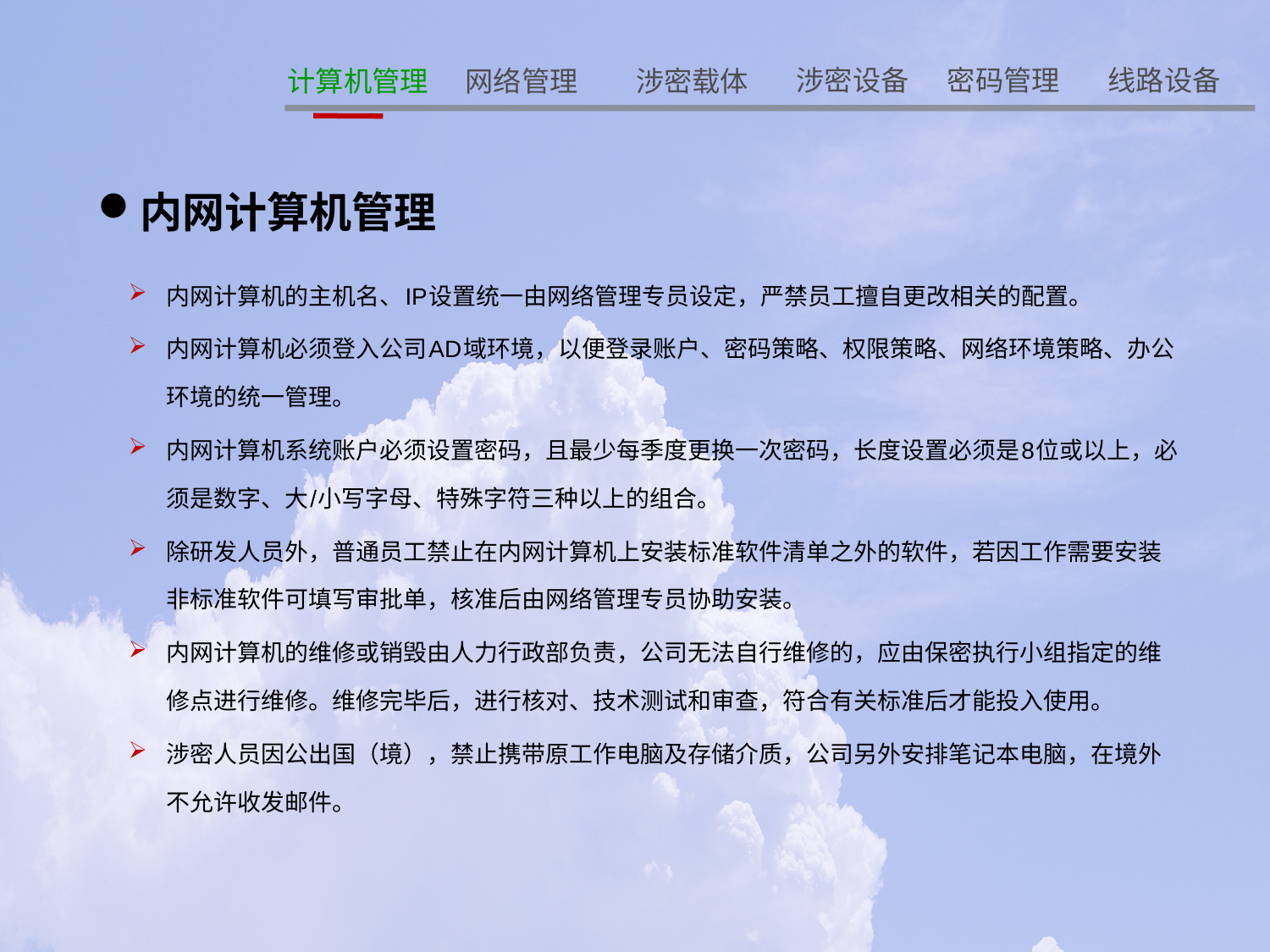

线路设备
涉密设备
密码管理
网络管理
计算机管理
涉密载体

内网计算机管理
内网计算机的主机名、IP设置统一由网络管理专员设定，严禁员工擅自更改相关的配置。
内网计算机必须登入公司AD域环境，以便登录账户、密码策略、权限策略、网络环境策略、办公环境的统一管理。
内网计算机系统账户必须设置密码，且最少每季度更换一次密码，长度设置必须是8位或以上，必须是数字、大/小写字母、特殊字符三种以上的组合。
除研发人员外，普通员工禁止在内网计算机上安装标准软件清单之外的软件，若因工作需要安装非标准软件可填写审批单，核准后由网络管理专员协助安装。
内网计算机的维修或销毁由人力行政部负责，公司无法自行维修的，应由保密执行小组指定的维修点进行维修。维修完毕后，进行核对、技术测试和审查，符合有关标准后才能投入使用。
涉密人员因公出国（境），禁止携带原工作电脑及存储介质，公司另外安排笔记本电脑，在境外不允许收发邮件。